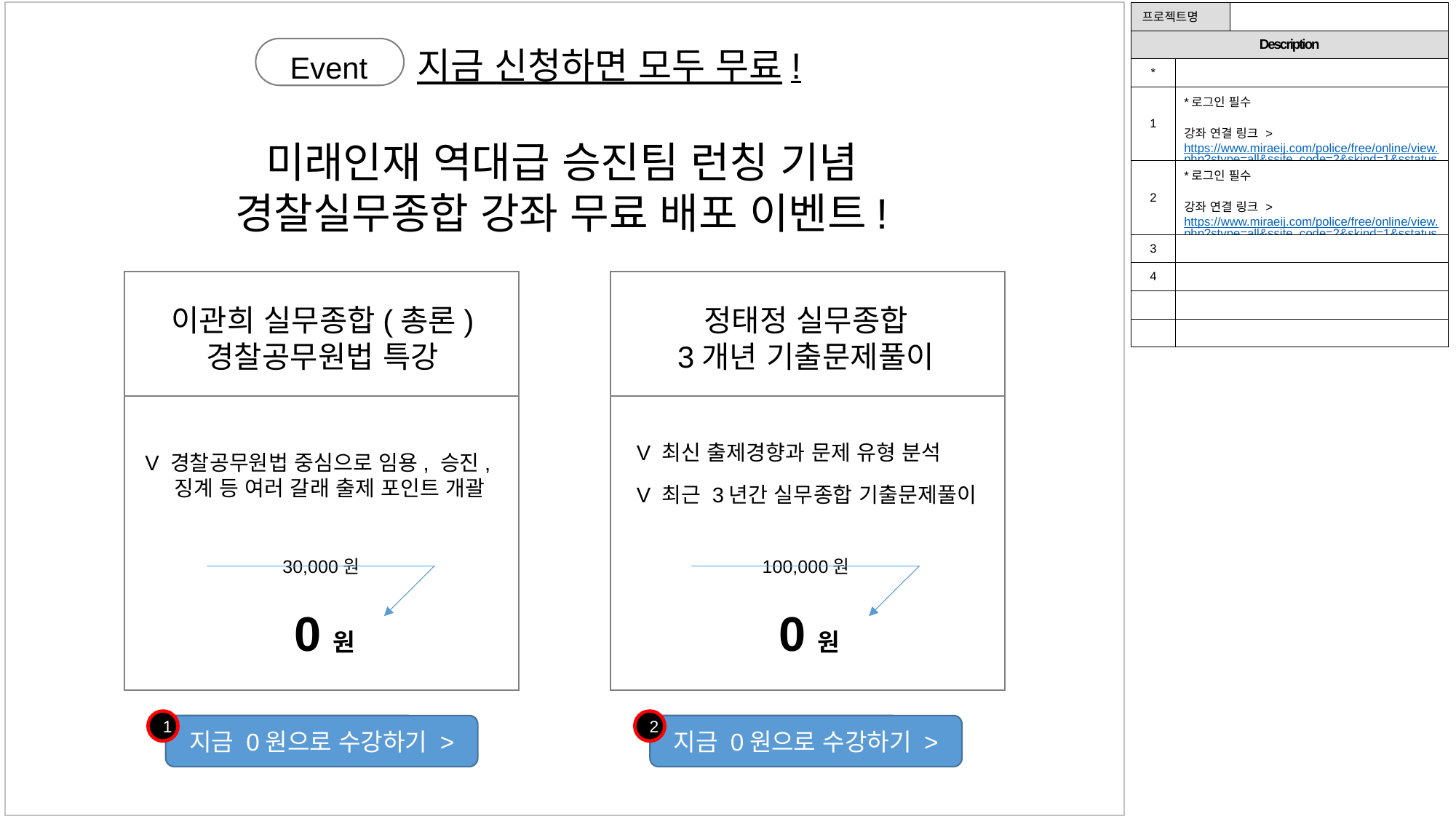

| 프로젝트명 |  |  |
| --- | --- | --- |
| Description |  |  |
| \* |  |  |
| 1 | \*로그인 필수 강좌 연결 링크 > https://www.miraeij.com/police/free/online/view.php?stype=all&ssite\_code=2&skind=1&sstatus\_free=1&no=915 |  |
| 2 | \*로그인 필수 강좌 연결 링크 > https://www.miraeij.com/police/free/online/view.php?stype=all&ssite\_code=2&skind=1&sstatus\_free=1&no=883 |  |
| 3 |  |  |
| 4 |  |  |
|  |  |  |
|  |  |  |
Event    지금 신청하면 모두 무료!

미래인재 역대급 승진팀 런칭 기념
경찰실무종합 강좌 무료 배포 이벤트!

이관희 실무종합(총론)
경찰공무원법 특강
정태정 실무종합
3개년 기출문제풀이

V 최신 출제경향과 문제 유형 분석

V 최근 3년간 실무종합 기출문제풀이
V 경찰공무원법 중심으로 임용, 승진,
    징계 등 여러 갈래 출제 포인트 개괄
30,000원
100,000원
0원
0원
1
2
지금 0원으로 수강하기 >
지금 0원으로 수강하기 >